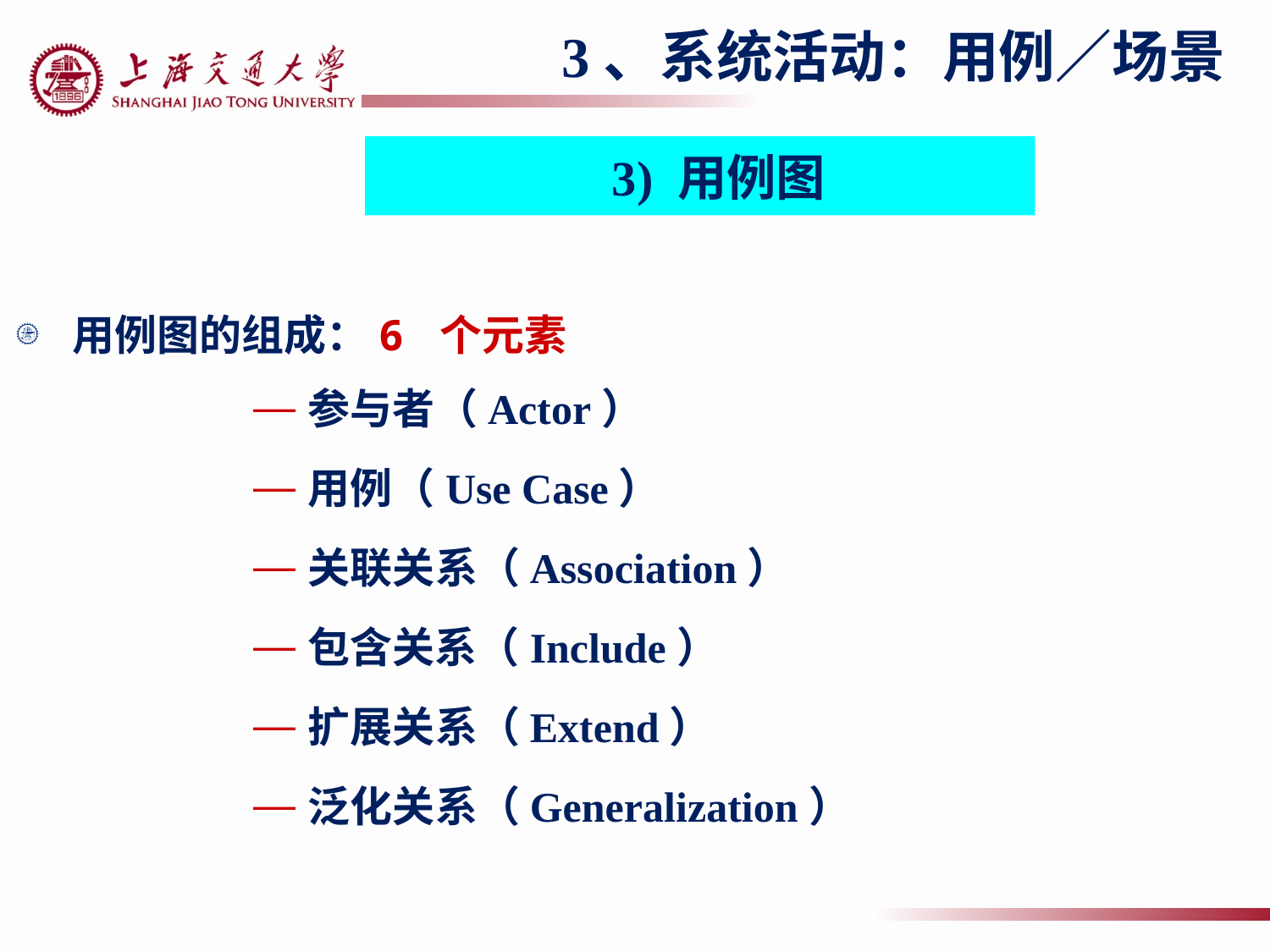

3、系统活动：用例／场景
3) 用例图
# 用例图的组成：6 个元素

参与者（Actor）
用例（Use Case）
关联关系（Association）
包含关系（Include）
扩展关系（Extend）
泛化关系（Generalization）